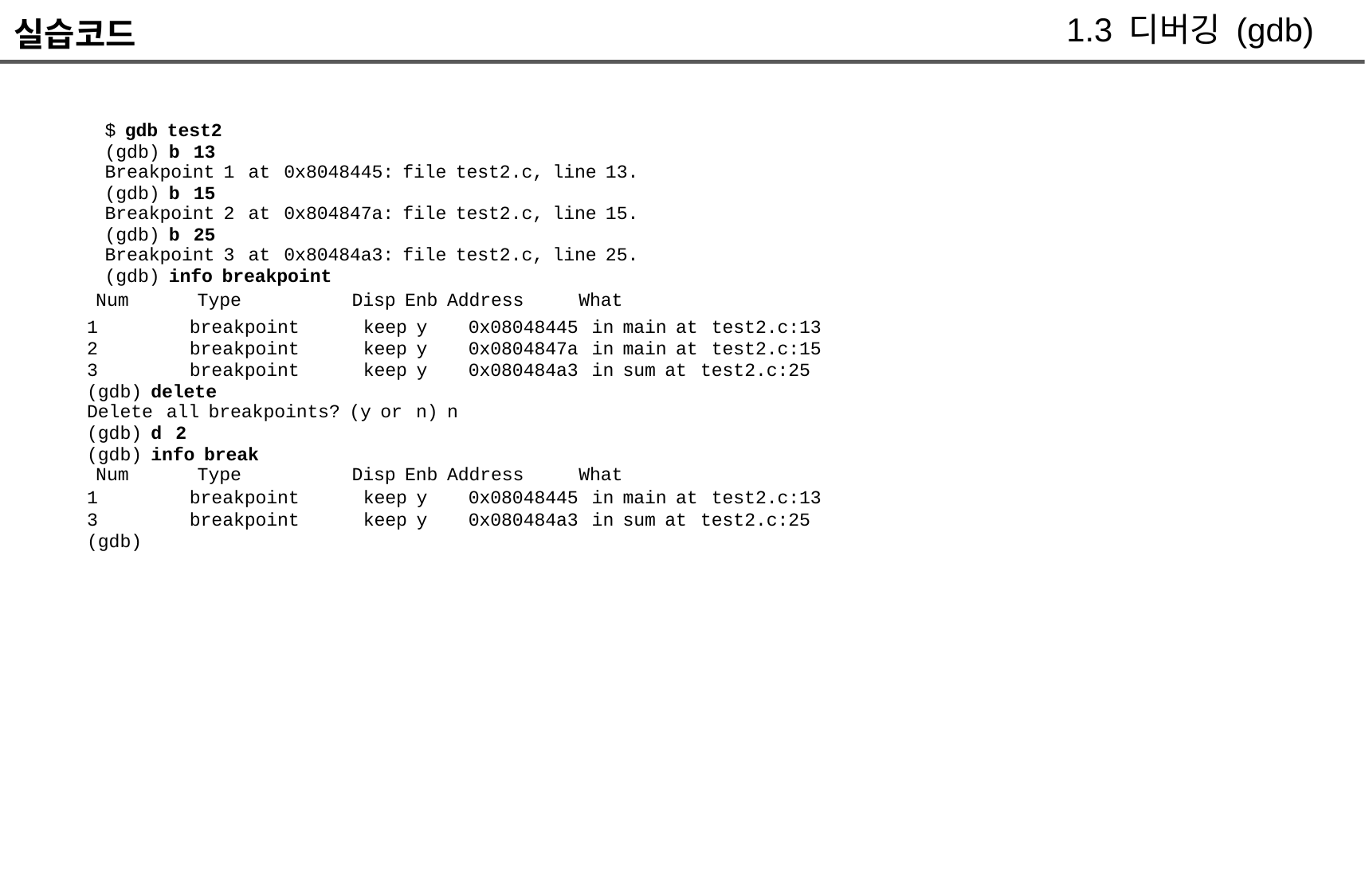

1.3 디버깅 (gdb)
실습코드

	$  gdb  test2
	(gdb)  b   13
	Breakpoint  1   at   0x8048445:  file  test2.c,  line  13.
	(gdb)  b   15
	Breakpoint  2   at   0x804847a:  file  test2.c,  line  15.
	(gdb)  b   25
	Breakpoint  3   at   0x80484a3:  file  test2.c,  line  25.
	(gdb)  info  breakpoint

Num               Type
Disp  Enb  Address            What
1                    breakpoint              keep  y         0x08048445   in  main  at   test2.c:13
2                    breakpoint              keep  y         0x0804847a   in  main  at   test2.c:15
3                    breakpoint              keep  y         0x080484a3   in  sum  at   test2.c:25
(gdb)  delete
Delete   all  breakpoints?  (y  or   n)  n
(gdb)  d   2
(gdb)  info  break
Num               Type
Disp  Enb  Address            What
1                    breakpoint              keep  y         0x08048445   in  main  at   test2.c:13
3                    breakpoint              keep  y         0x080484a3   in  sum  at   test2.c:25
(gdb)